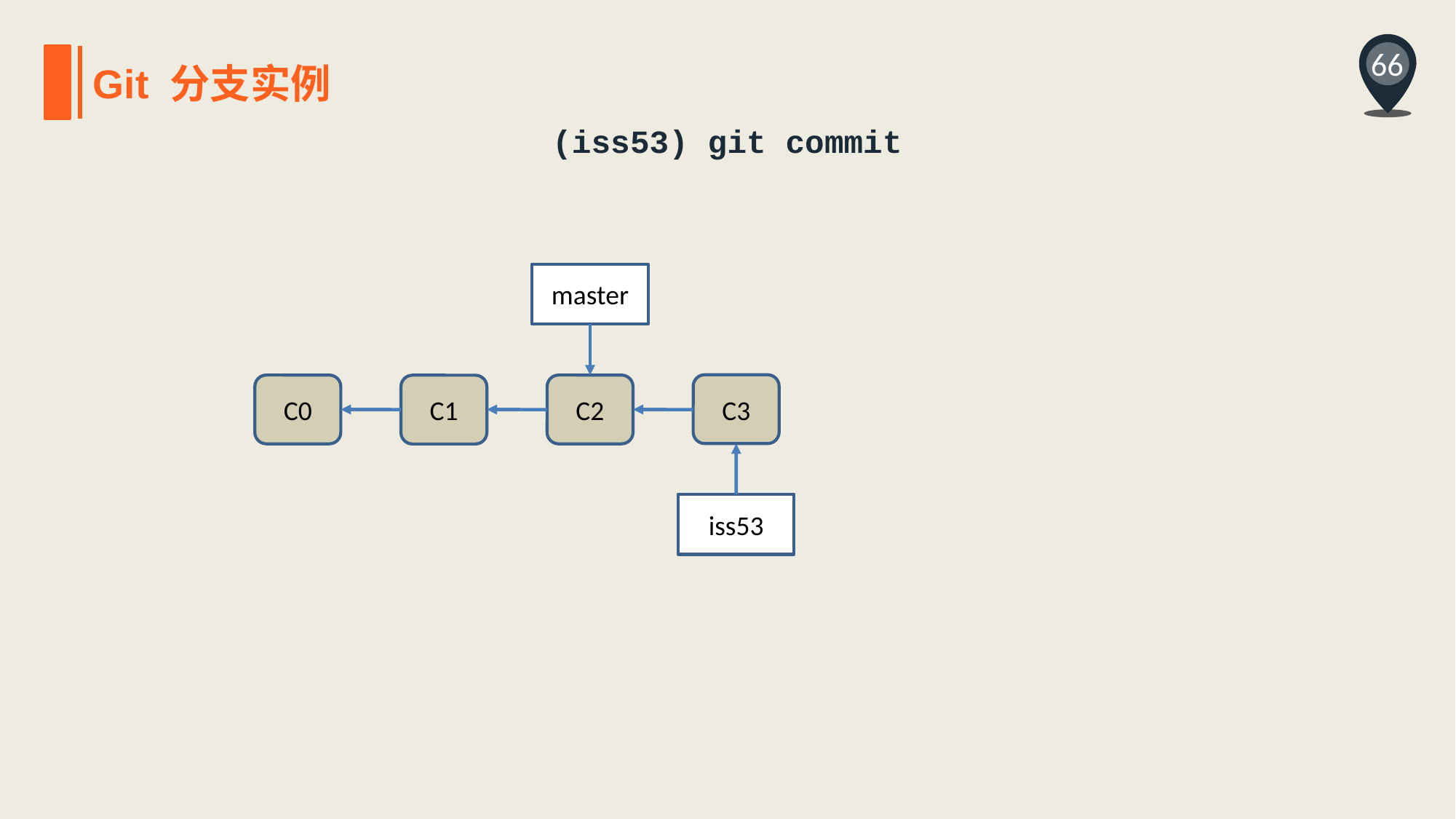

66

Git 分支实例
(iss53) git commit
master
C3
C0
C2
C1
iss53